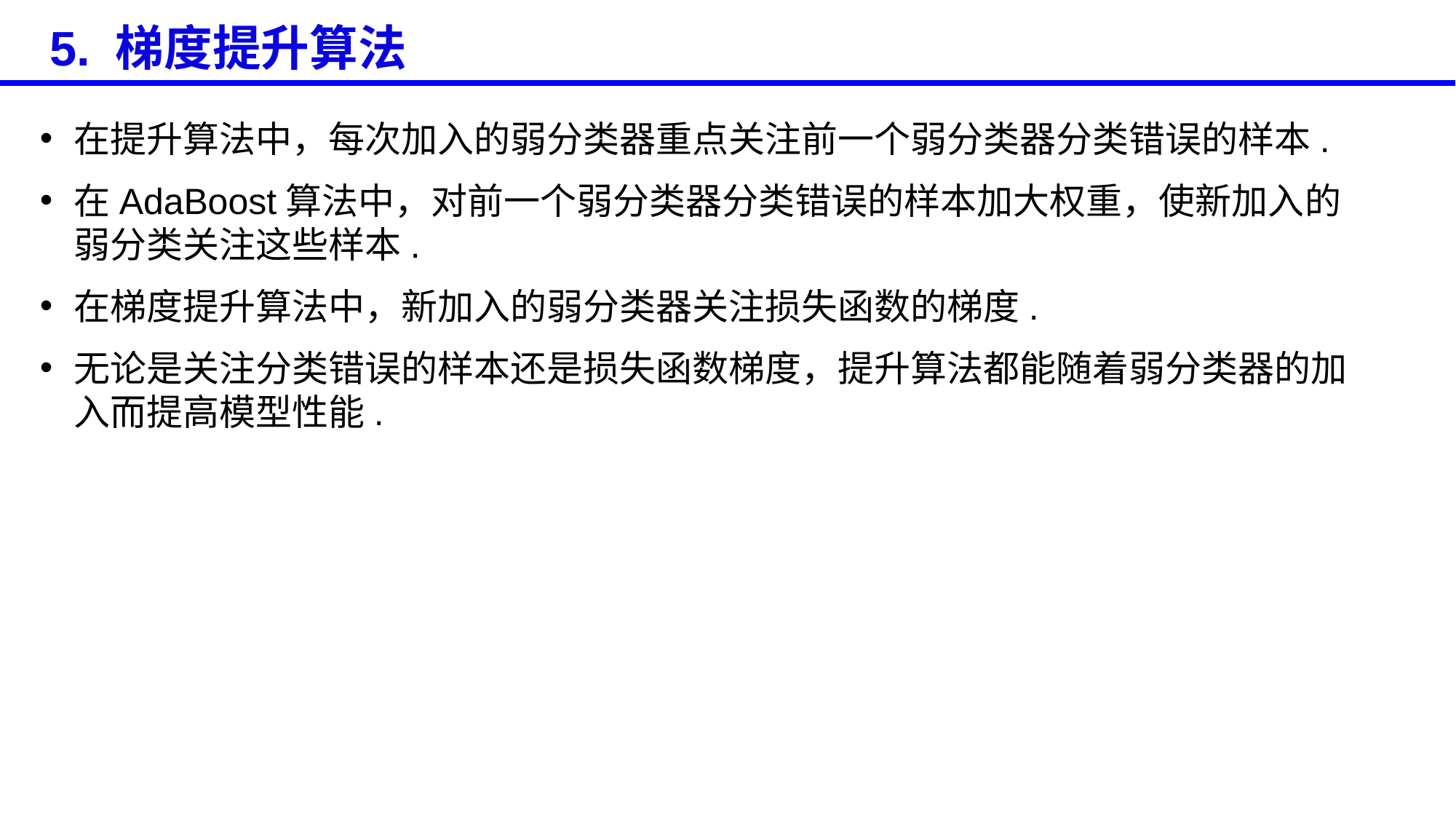

5. 梯度提升算法
在提升算法中，每次加入的弱分类器重点关注前一个弱分类器分类错误的样本.
在AdaBoost算法中，对前一个弱分类器分类错误的样本加大权重，使新加入的弱分类关注这些样本.
在梯度提升算法中，新加入的弱分类器关注损失函数的梯度.
无论是关注分类错误的样本还是损失函数梯度，提升算法都能随着弱分类器的加入而提高模型性能.